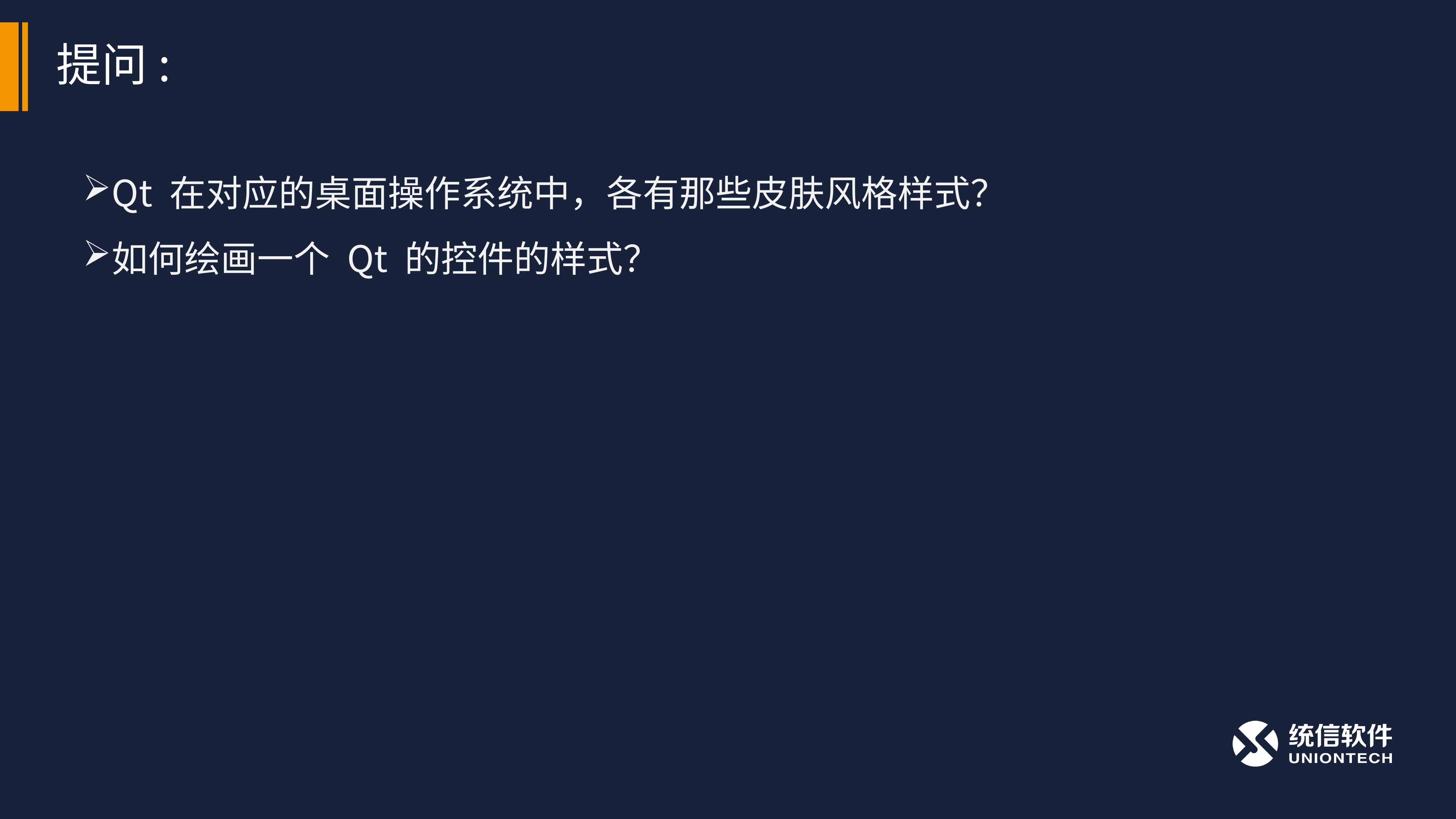

# 提问:
Qt 在对应的桌面操作系统中，各有那些皮肤风格样式？
如何绘画一个 Qt 的控件的样式？